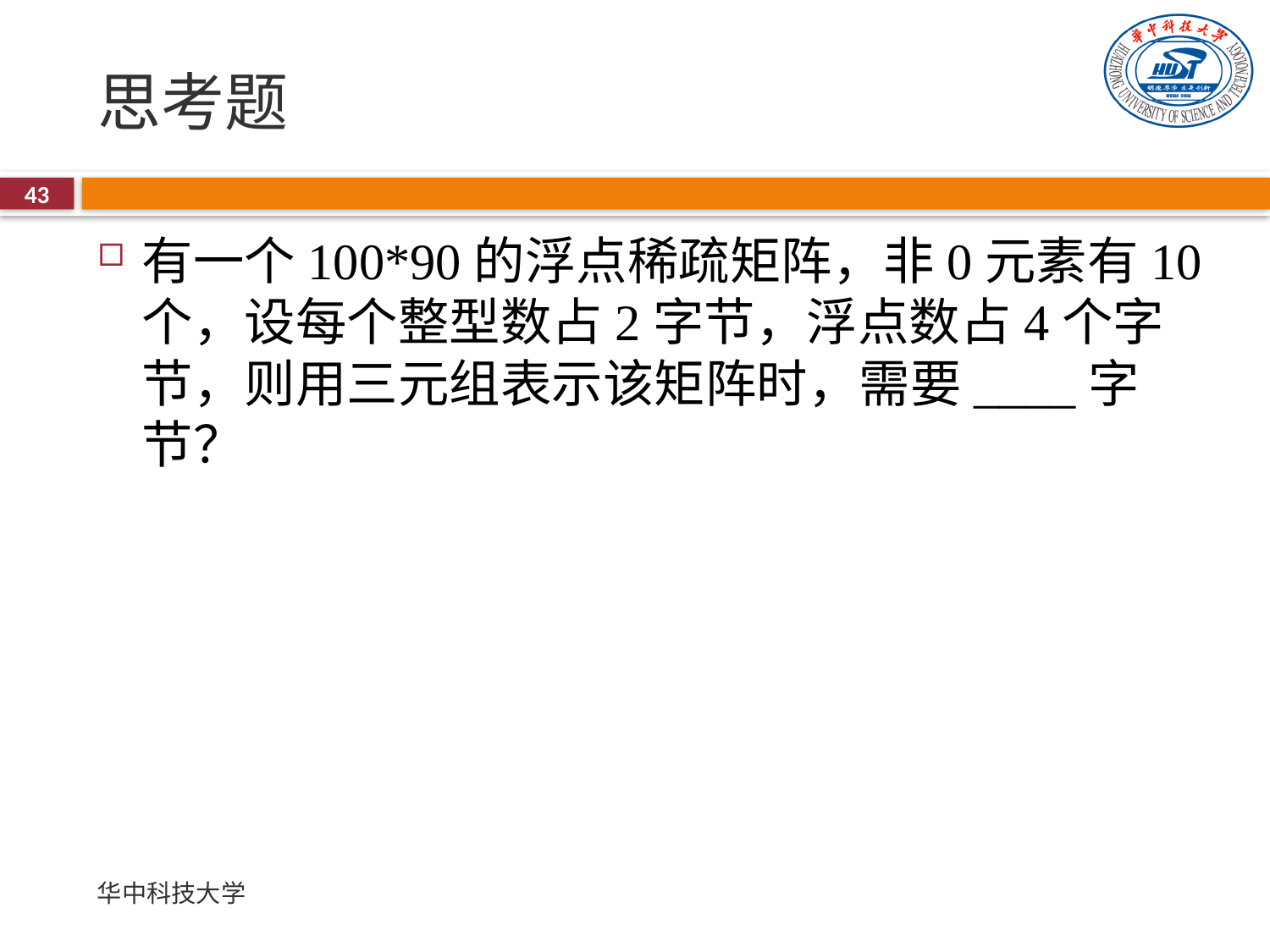

# 思考题
43
有一个100*90的浮点稀疏矩阵，非0元素有10个，设每个整型数占2字节，浮点数占4个字节，则用三元组表示该矩阵时，需要____字节？
华中科技大学